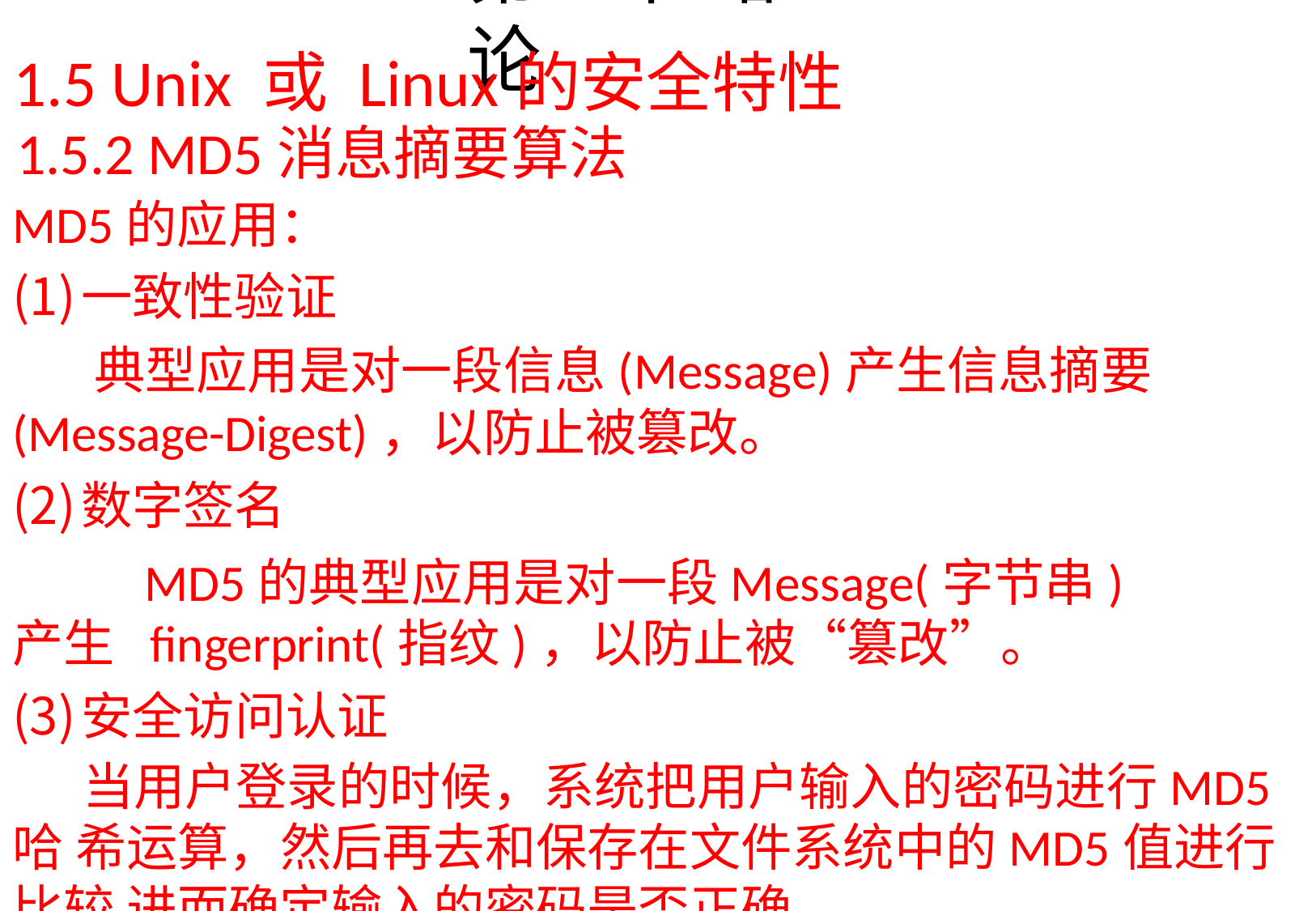

# 第1章 绪论
1.5 Unix 或 Linux的安全特性
1.5.2 MD5消息摘要算法
MD5的应用：
一致性验证
典型应用是对一段信息(Message)产生信息摘要
(Message-Digest)，以防止被篡改。
数字签名
MD5的典型应用是对一段Message(字节串)产生  fingerprint(指纹)，以防止被“篡改”。
安全访问认证
当用户登录的时候，系统把用户输入的密码进行MD5哈 希运算，然后再去和保存在文件系统中的MD5值进行比较 进而确定输入的密码是否正确。